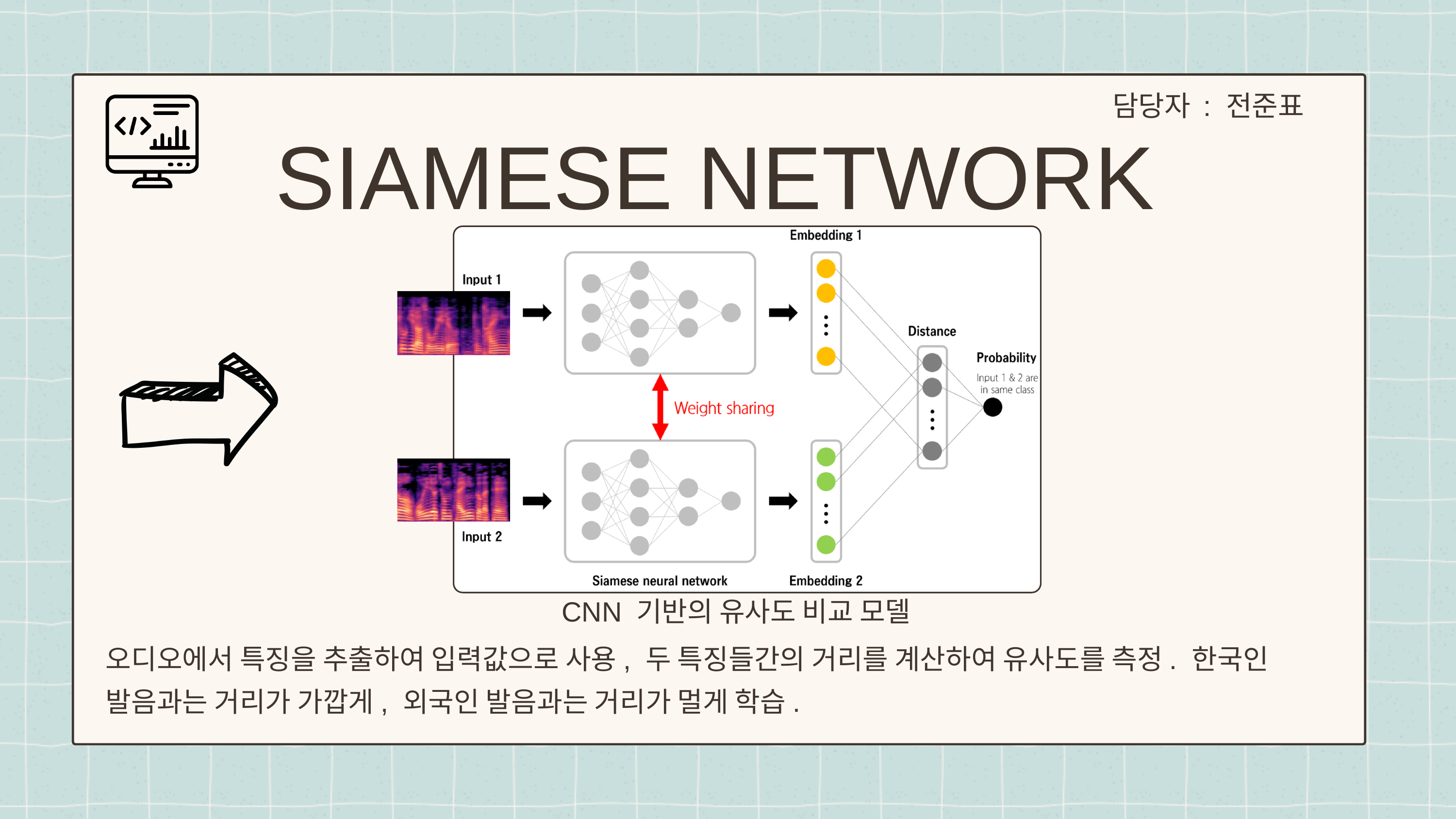

담당자 : 전준표

SIAMESE NETWORK

CNN 기반의 유사도 비교 모델
오디오에서 특징을 추출하여 입력값으로 사용, 두 특징들간의 거리를 계산하여 유사도를 측정. 한국인 발음과는 거리가 가깝게, 외국인 발음과는 거리가 멀게 학습.